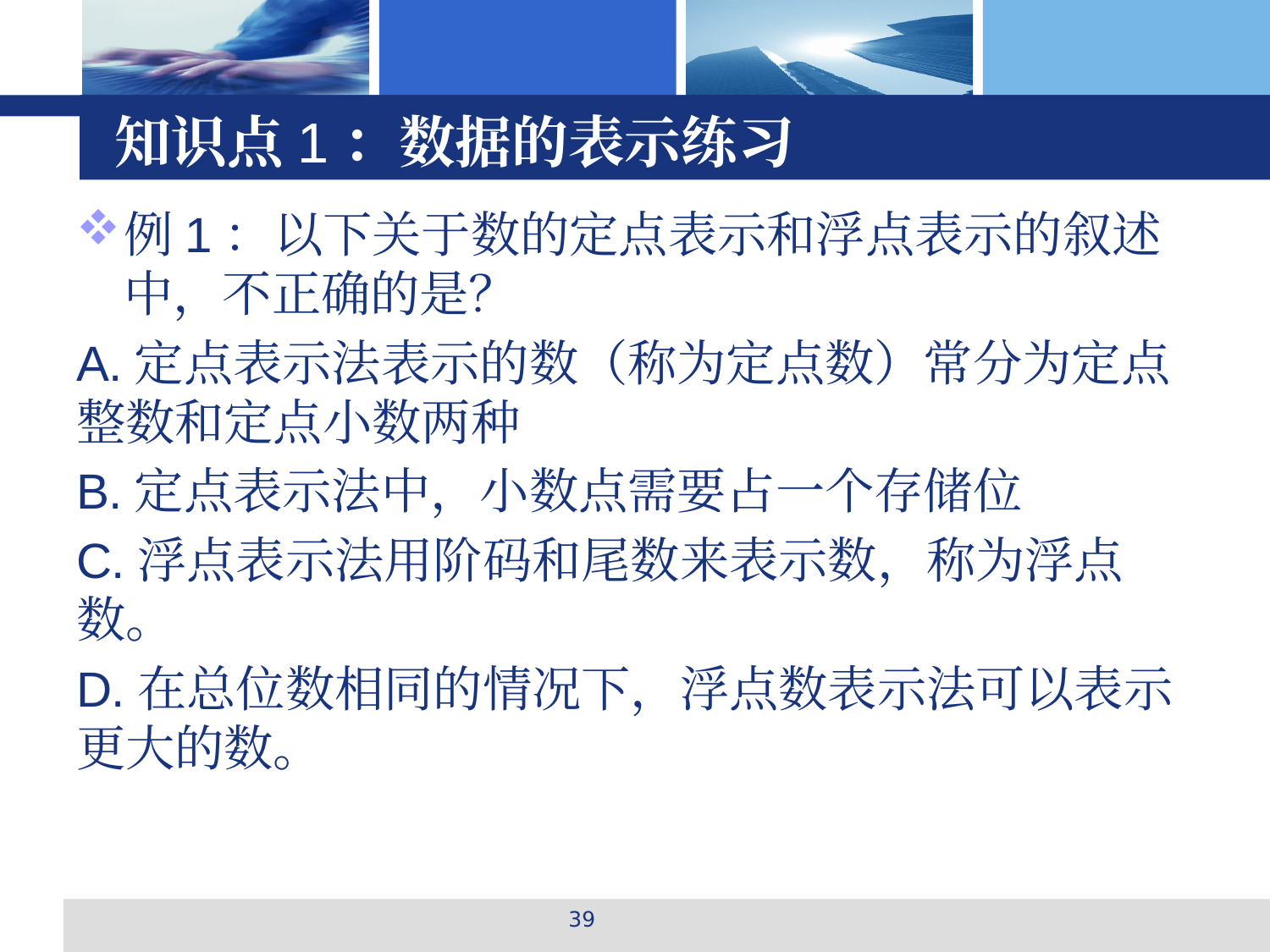

# 知识点1：数据的表示练习
例1：以下关于数的定点表示和浮点表示的叙述中，不正确的是？
A.定点表示法表示的数（称为定点数）常分为定点整数和定点小数两种
B.定点表示法中，小数点需要占一个存储位
C.浮点表示法用阶码和尾数来表示数，称为浮点数。
D.在总位数相同的情况下，浮点数表示法可以表示更大的数。
39